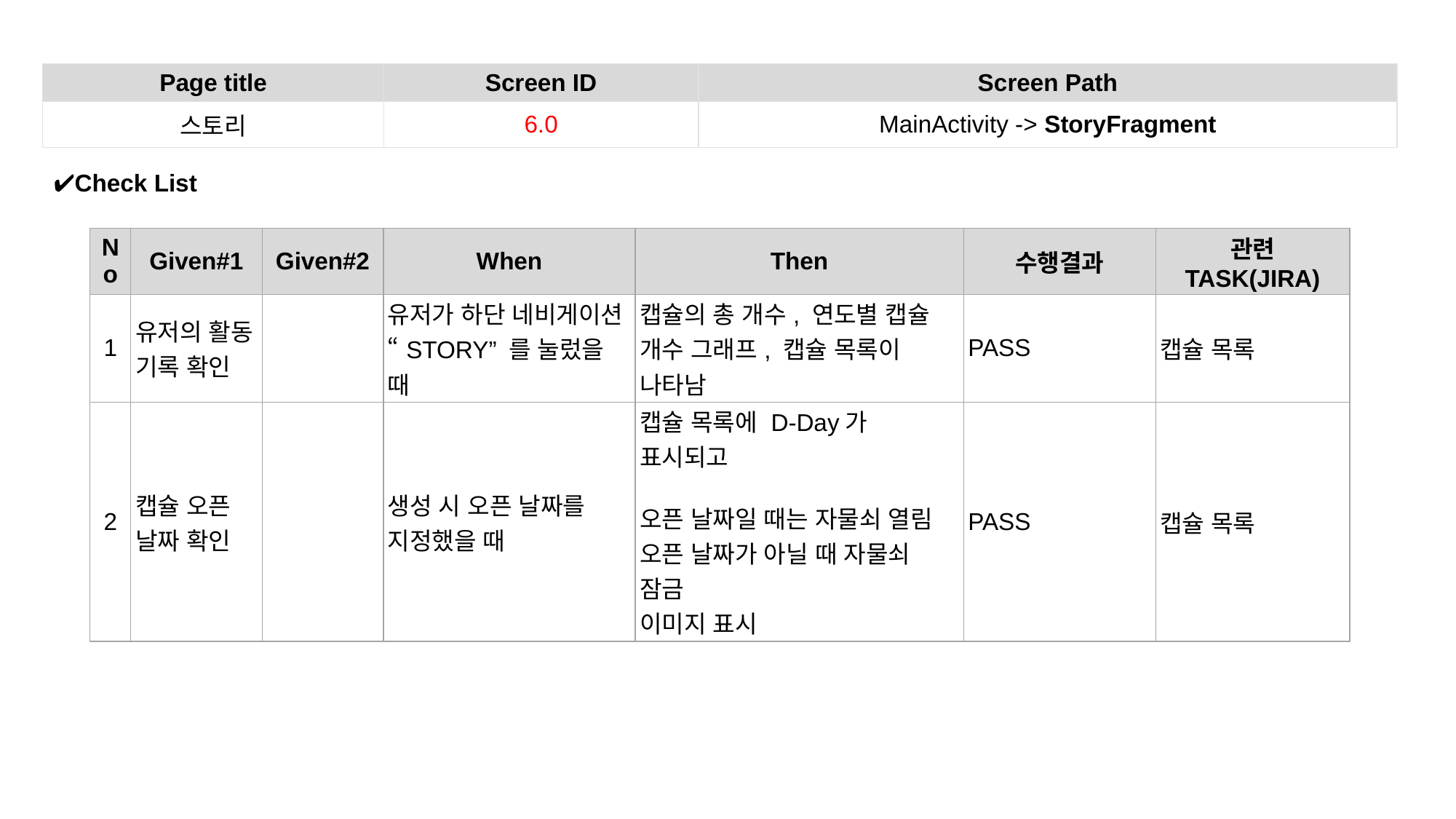

| Page title | Screen ID | Screen Path |
| --- | --- | --- |
| 스토리 | 6.0 | MainActivity -> StoryFragment |
✔Check List

| No | Given#1 | Given#2 | When | Then | 수행결과 | 관련 TASK(JIRA) |
| --- | --- | --- | --- | --- | --- | --- |
| 1 | 유저의 활동 기록 확인 |  | 유저가 하단 네비게이션 “STORY” 를 눌렀을 때 | 캡슐의 총 개수, 연도별 캡슐 개수 그래프, 캡슐 목록이 나타남 | PASS | 캡슐 목록 |
| 2 | 캡슐 오픈 날짜 확인 |  | 생성 시 오픈 날짜를 지정했을 때 | 캡슐 목록에 D-Day가 표시되고 오픈 날짜일 때는 자물쇠 열림 오픈 날짜가 아닐 때 자물쇠 잠금 이미지 표시 | PASS | 캡슐 목록 |